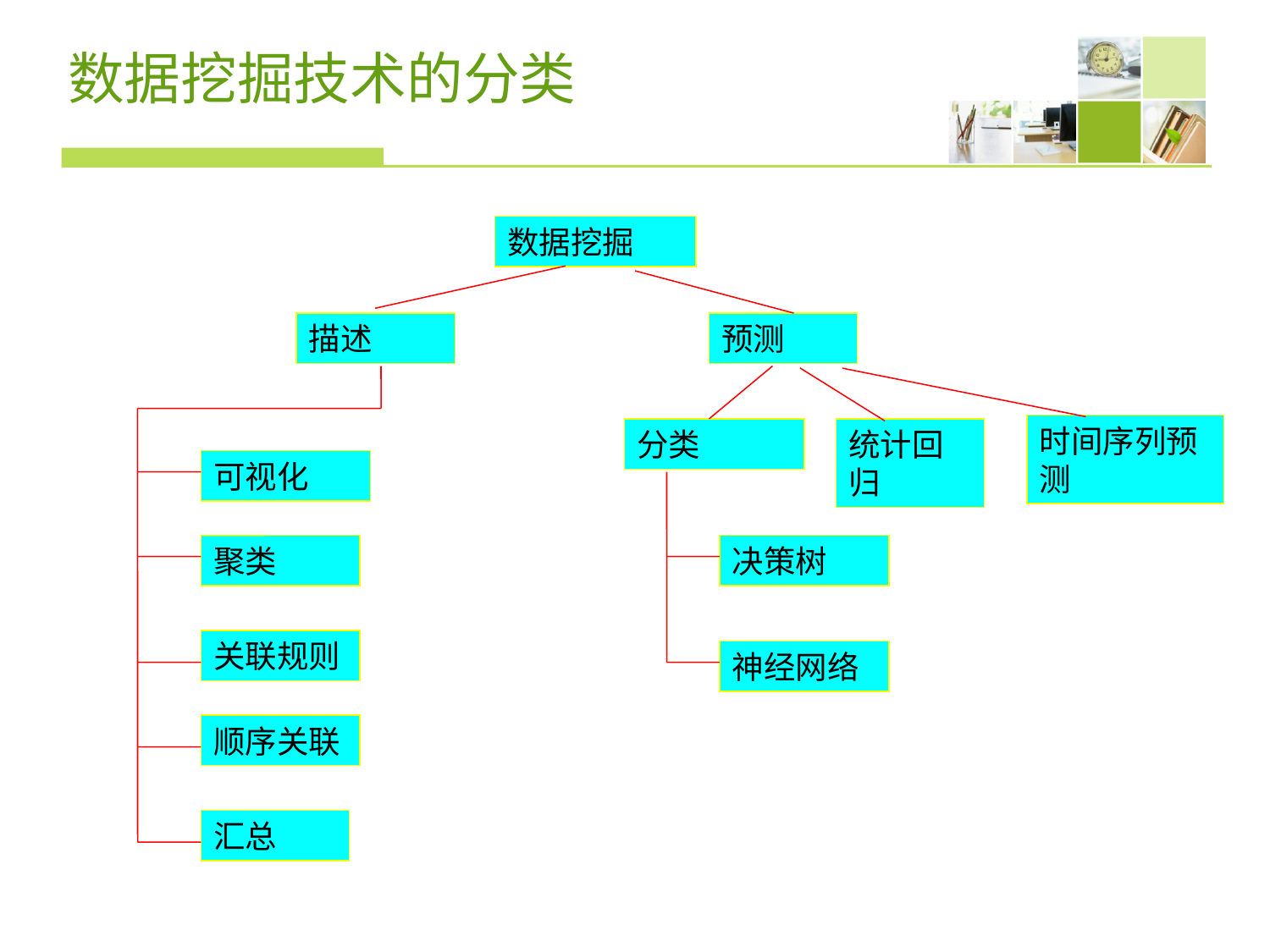

# 数据挖掘技术的分类
数据挖掘

描述
预测

时间序列预测
分类
统计回归
可视化

聚类

决策树

关联规则
神经网络

顺序关联

汇总